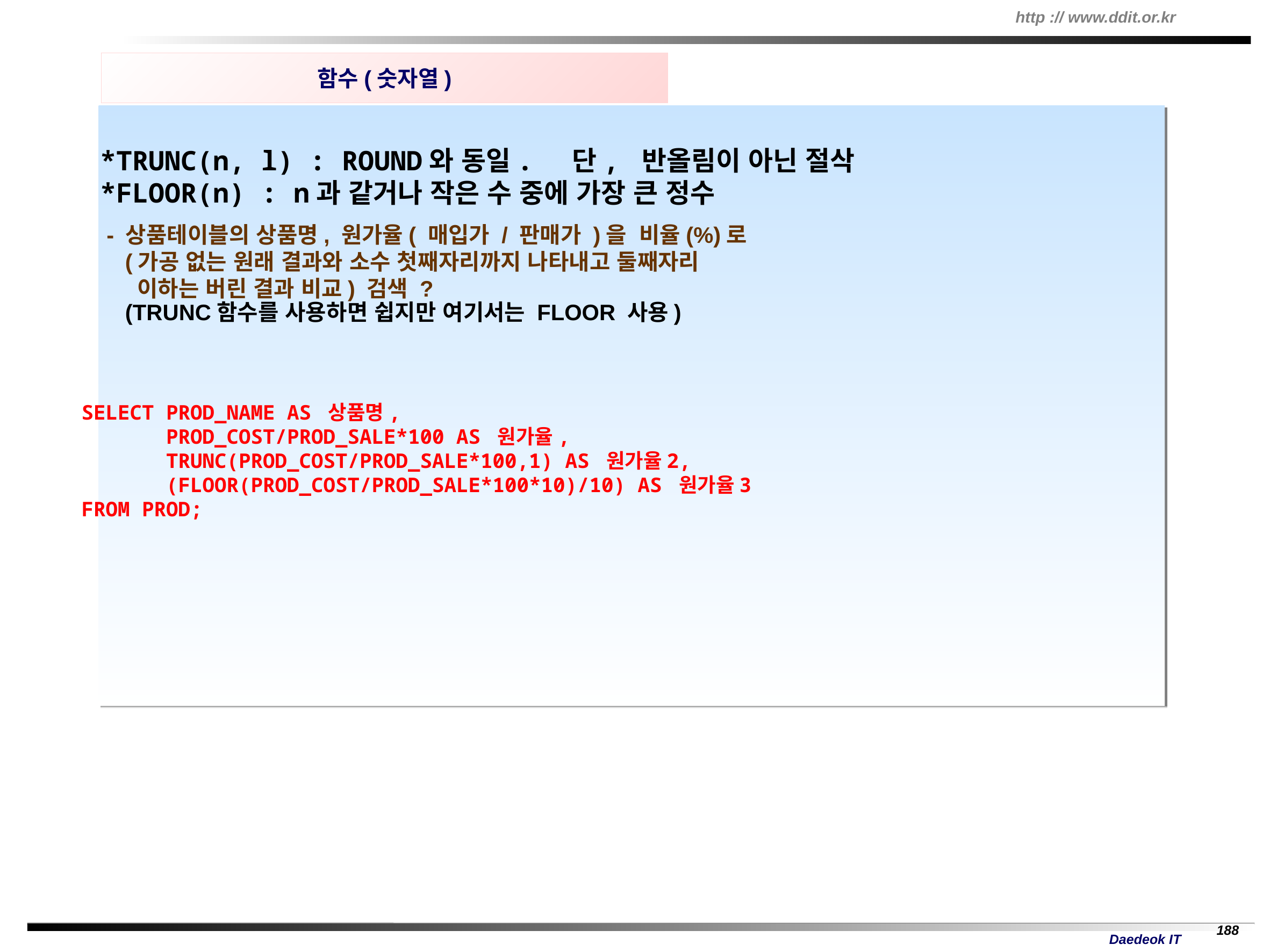

함수(숫자열)
- 상품테이블의 상품명, 원가율( 매입가 / 판매가 )을  비율(%)로
   (가공 없는 원래 결과와 소수 첫째자리까지 나타내고 둘째자리
    이하는 버린 결과 비교) 검색 ?
   (TRUNC함수를 사용하면 쉽지만 여기서는 FLOOR 사용)

*TRUNC(n, l) : ROUND와 동일.  단, 반올림이 아닌 절삭
*FLOOR(n) : n과 같거나 작은 수 중에 가장 큰 정수
SELECT PROD_NAME AS 상품명,
       PROD_COST/PROD_SALE*100 AS 원가율,
       TRUNC(PROD_COST/PROD_SALE*100,1) AS 원가율2,
       (FLOOR(PROD_COST/PROD_SALE*100*10)/10) AS 원가율3
FROM PROD;